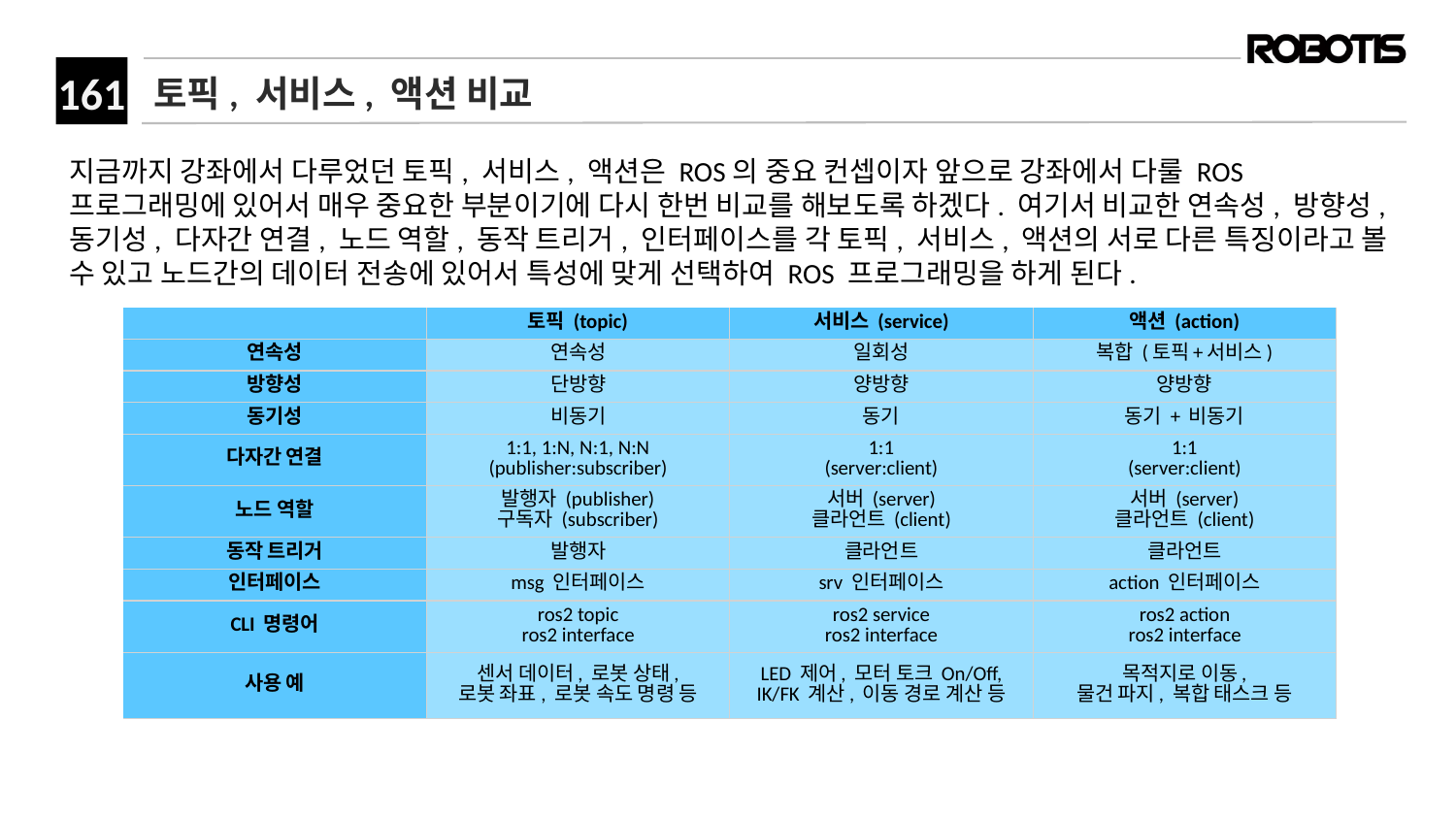

# 토픽, 서비스, 액션 비교
지금까지 강좌에서 다루었던 토픽, 서비스, 액션은 ROS의 중요 컨셉이자 앞으로 강좌에서 다룰 ROS 프로그래밍에 있어서 매우 중요한 부분이기에 다시 한번 비교를 해보도록 하겠다. 여기서 비교한 연속성, 방향성, 동기성, 다자간 연결, 노드 역할, 동작 트리거, 인터페이스를 각 토픽, 서비스, 액션의 서로 다른 특징이라고 볼 수 있고 노드간의 데이터 전송에 있어서 특성에 맞게 선택하여 ROS 프로그래밍을 하게 된다.
| ​ | 토픽 (topic)​ | 서비스 (service) | 액션 (action) |
| --- | --- | --- | --- |
| 연속성 | 연속성 | 일회성 | 복합 (토픽+서비스) |
| 방향성 | 단방향 | 양방향 | 양방향 |
| 동기성 | 비동기 | 동기 | 동기 + 비동기 |
| 다자간 연결 | 1:1, 1:N, N:1, N:N (publisher:subscriber) | 1:1 (server:client) | 1:1 (server:client) |
| 노드 역할 | 발행자 (publisher) 구독자 (subscriber) | 서버 (server) 클라언트 (client) | 서버 (server) 클라언트 (client) |
| 동작 트리거 | 발행자 | 클라언트 | 클라언트 |
| 인터페이스 | msg 인터페이스 | srv 인터페이스 | action 인터페이스 |
| CLI 명령어 | ros2 topic ros2 interface | ros2 service ros2 interface | ros2 action ros2 interface |
| 사용 예 | 센서 데이터, 로봇 상태, 로봇 좌표, 로봇 속도 명령 등 | LED 제어, 모터 토크 On/Off, IK/FK 계산, 이동 경로 계산 등 | 목적지로 이동, 물건 파지, 복합 태스크 등 |